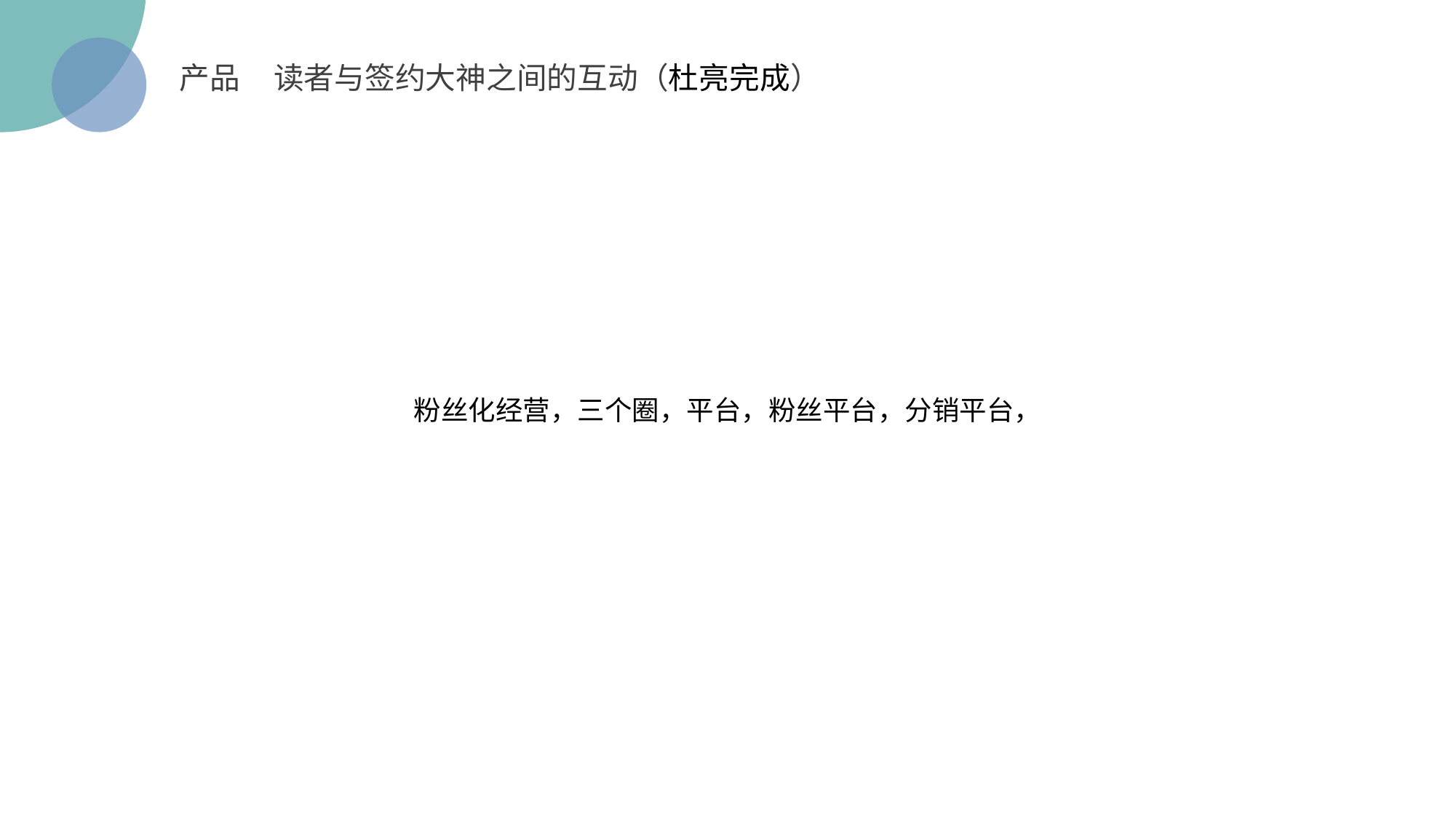

产品     读者与签约大神之间的互动（杜亮完成）
粉丝化经营，三个圈，平台，粉丝平台，分销平台，